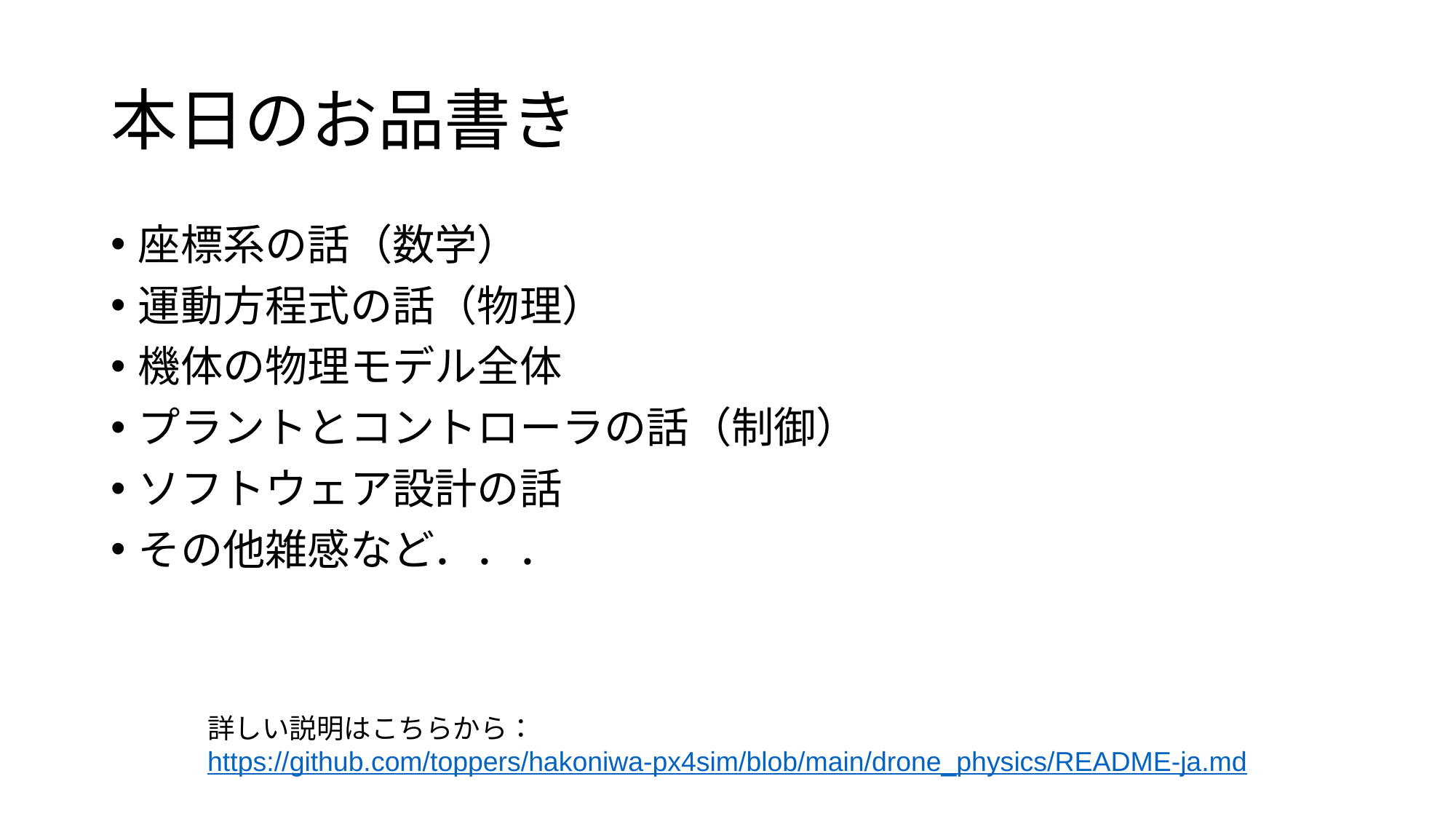

# 本日のお品書き
座標系の話（数学）
運動方程式の話（物理）
機体の物理モデル全体
プラントとコントローラの話（制御）
ソフトウェア設計の話
その他雑感など．．．

詳しい説明はこちらから：
https://github.com/toppers/hakoniwa-px4sim/blob/main/drone_physics/README-ja.md